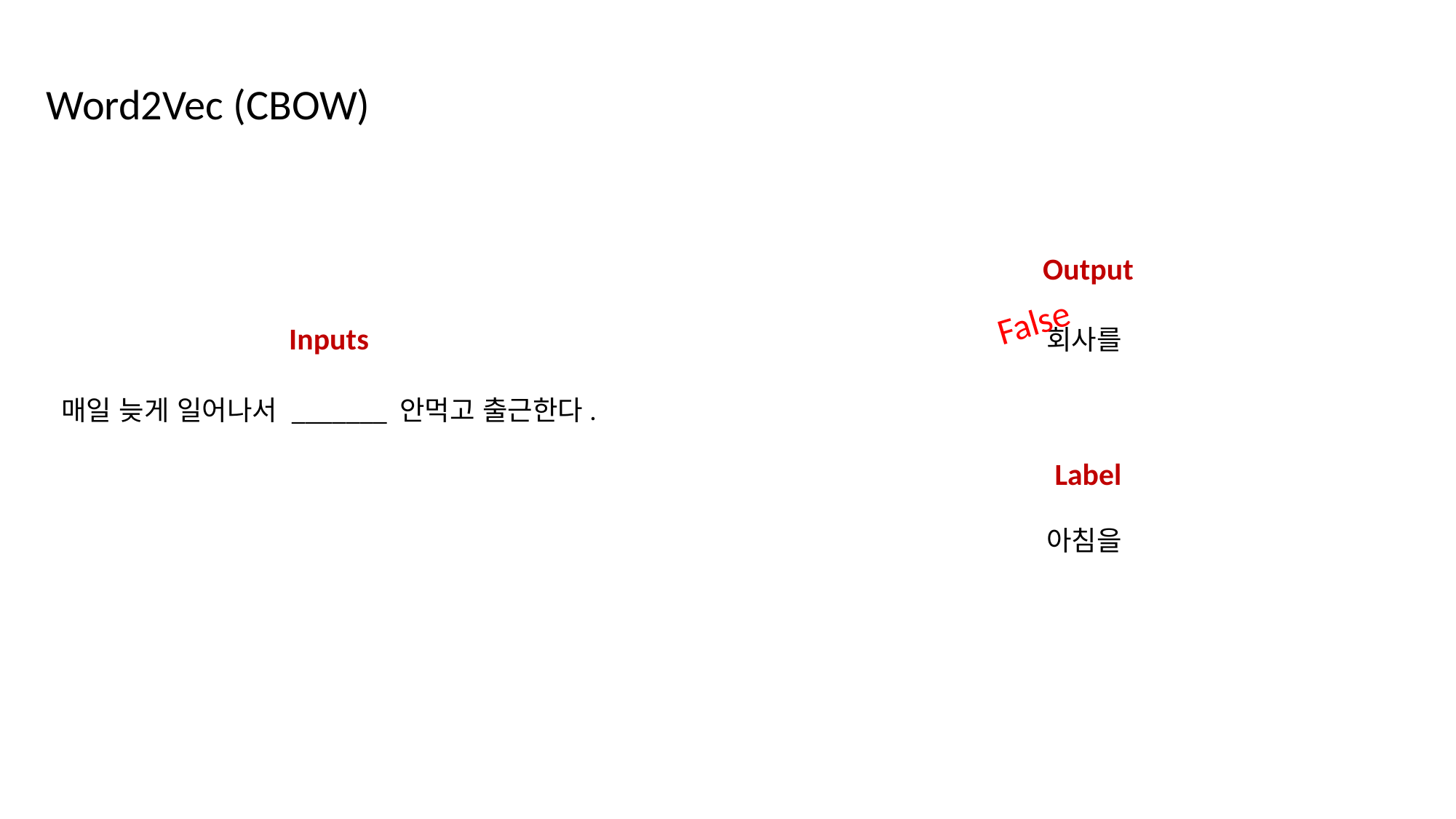

Word2Vec (CBOW)
Output
False
Inputs
회사를
매일 늦게 일어나서 _______ 안먹고 출근한다.
Label
아침을